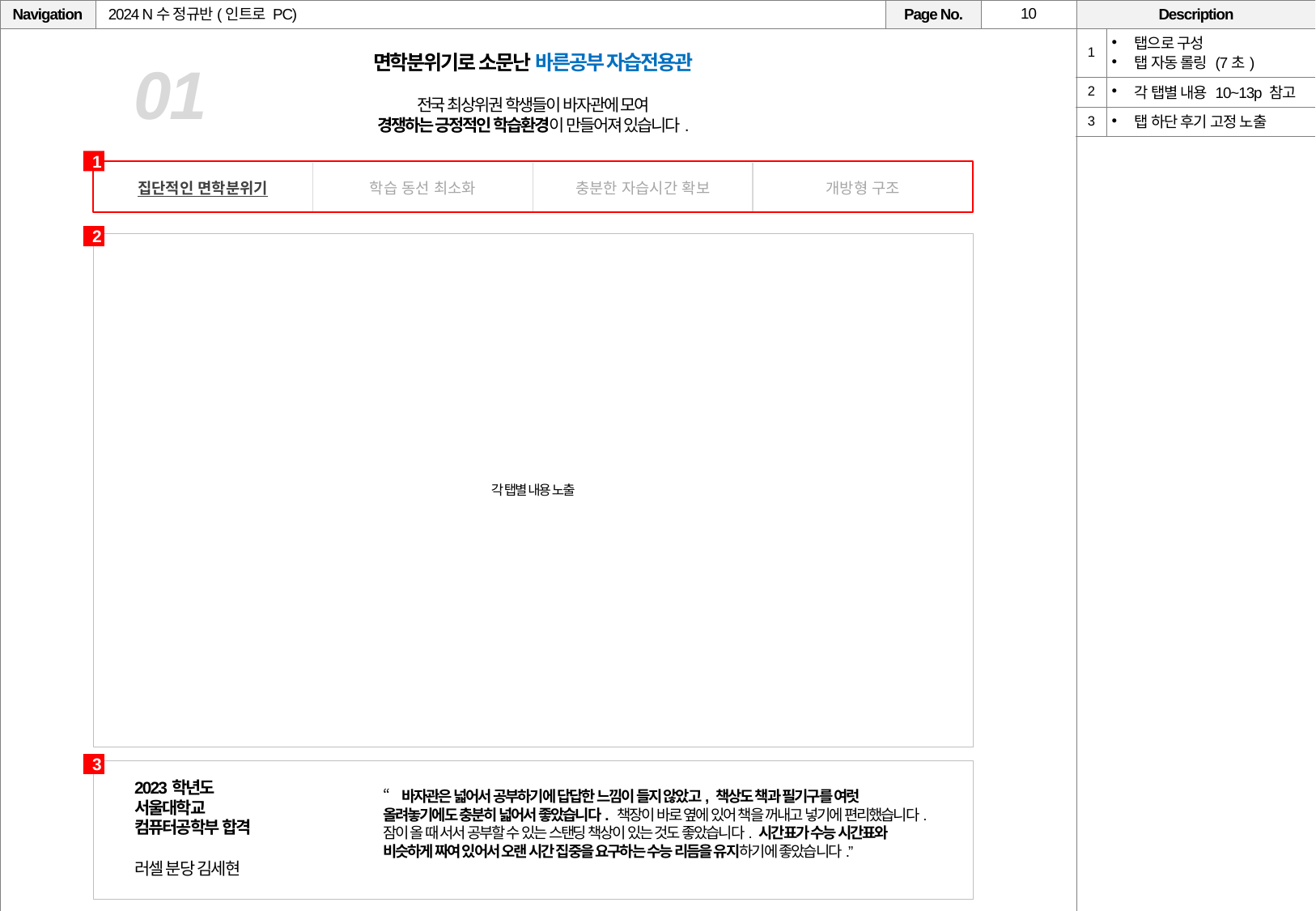

# 2024 N수 정규반(인트로 PC)
| 1 | 탭으로 구성 탭 자동 롤링 (7초) |
| --- | --- |
| 2 | 각 탭별 내용 10~13p 참고 |
| 3 | 탭 하단 후기 고정 노출 |
면학분위기로 소문난 바른공부 자습전용관

전국 최상위권 학생들이 바자관에 모여
경쟁하는 긍정적인 학습환경이 만들어져 있습니다.
01
1

| 집단적인 면학분위기 | 학습 동선 최소화 | 충분한 자습시간 확보 | 개방형 구조 |
| --- | --- | --- | --- |
2
각 탭별 내용 노출
3

2023학년도
서울대학교
컴퓨터공학부 합격

러셀 분당 김세현
“바자관은 넓어서 공부하기에 답답한 느낌이 들지 않았고, 책상도 책과 필기구를 여럿 올려놓기에도 충분히 넓어서 좋았습니다. 책장이 바로 옆에 있어 책을 꺼내고 넣기에 편리했습니다. 잠이 올 때 서서 공부할 수 있는 스탠딩 책상이 있는 것도 좋았습니다. 시간표가 수능 시간표와 비슷하게 짜여 있어서 오랜 시간 집중을 요구하는 수능 리듬을 유지하기에 좋았습니다.”